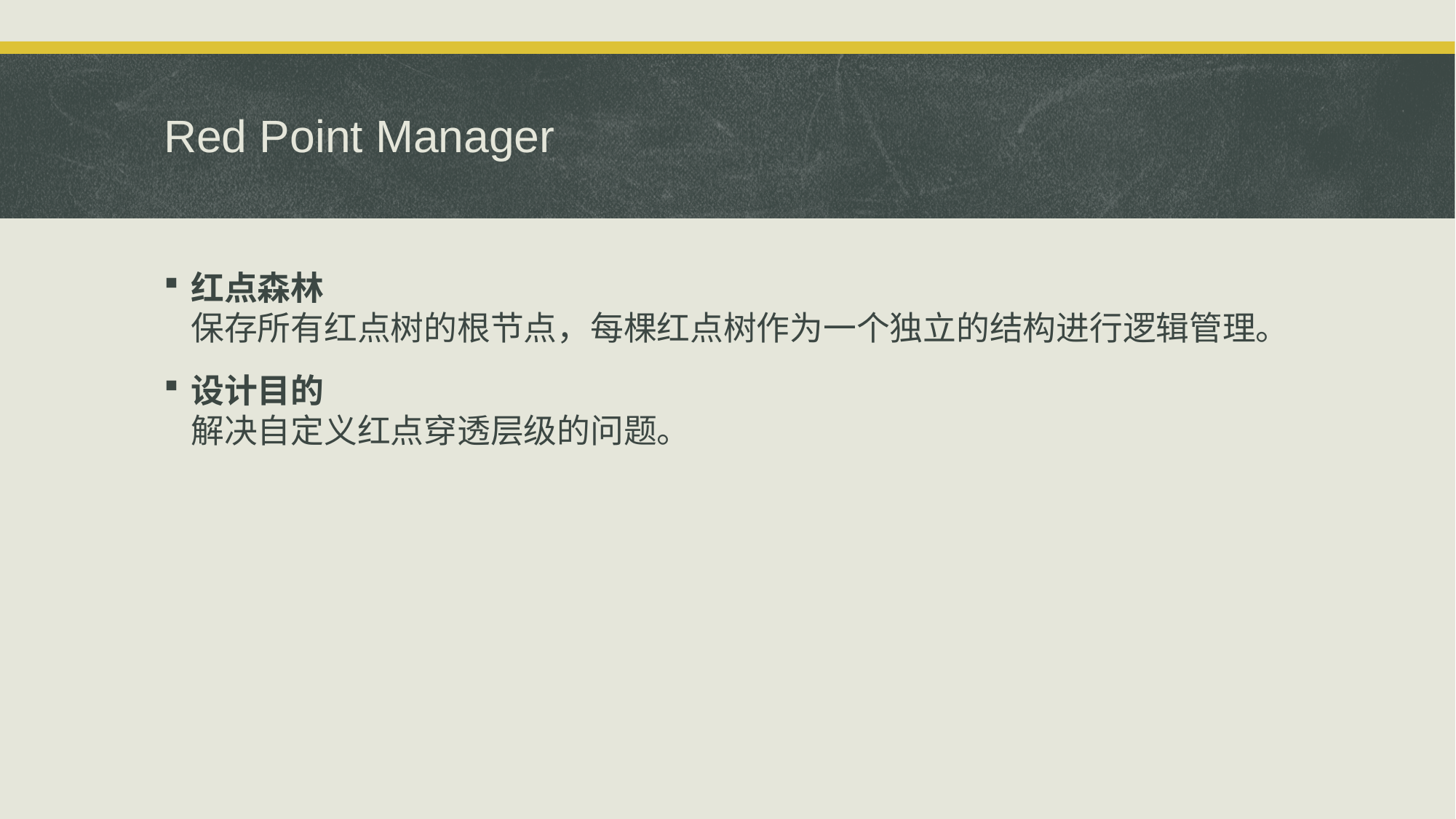

# Red Point Manager
红点森林
保存所有红点树的根节点，每棵红点树作为一个独立的结构进行逻辑管理。
设计目的
解决自定义红点穿透层级的问题。